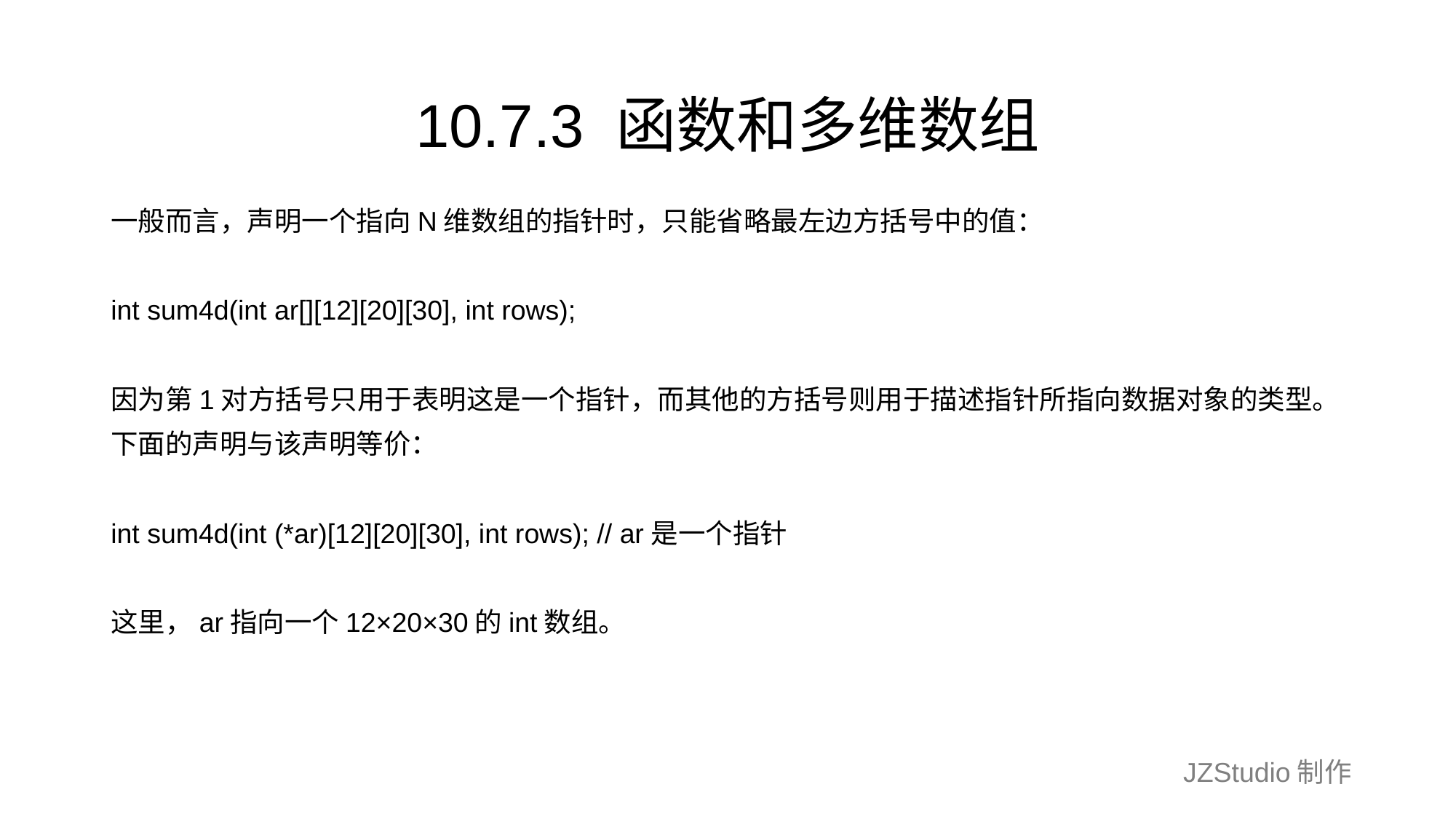

# 10.7.3 函数和多维数组
一般而言，声明一个指向N维数组的指针时，只能省略最左边方括号中的值：

int sum4d(int ar[][12][20][30], int rows);

因为第1对方括号只用于表明这是一个指针，而其他的方括号则用于描述指针所指向数据对象的类型。
下面的声明与该声明等价：

int sum4d(int (*ar)[12][20][30], int rows); // ar是一个指针

这里，ar指向一个12×20×30的int数组。